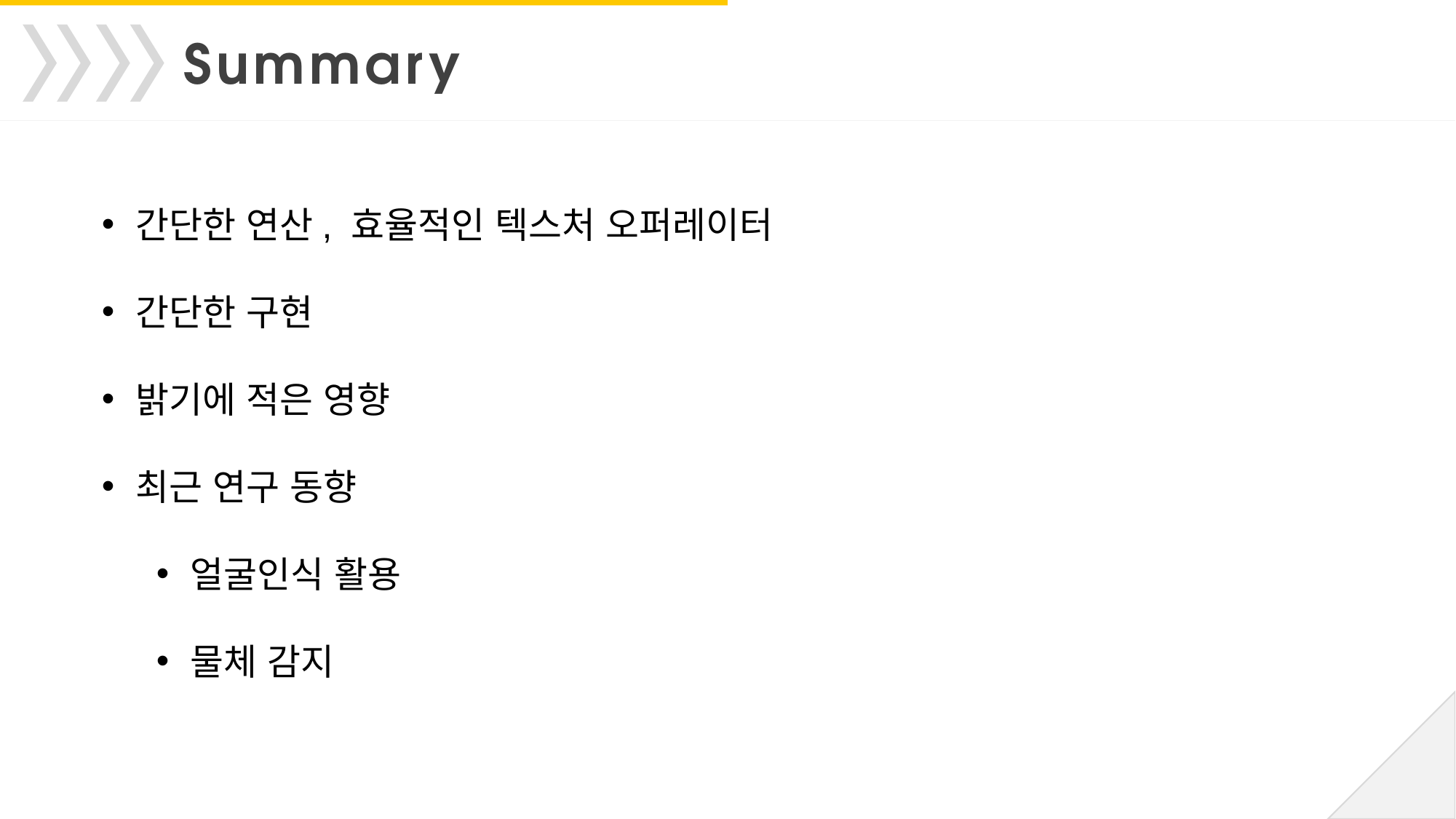

Summary

간단한 연산, 효율적인 텍스처 오퍼레이터
간단한 구현
밝기에 적은 영향
최근 연구 동향
얼굴인식 활용
물체 감지